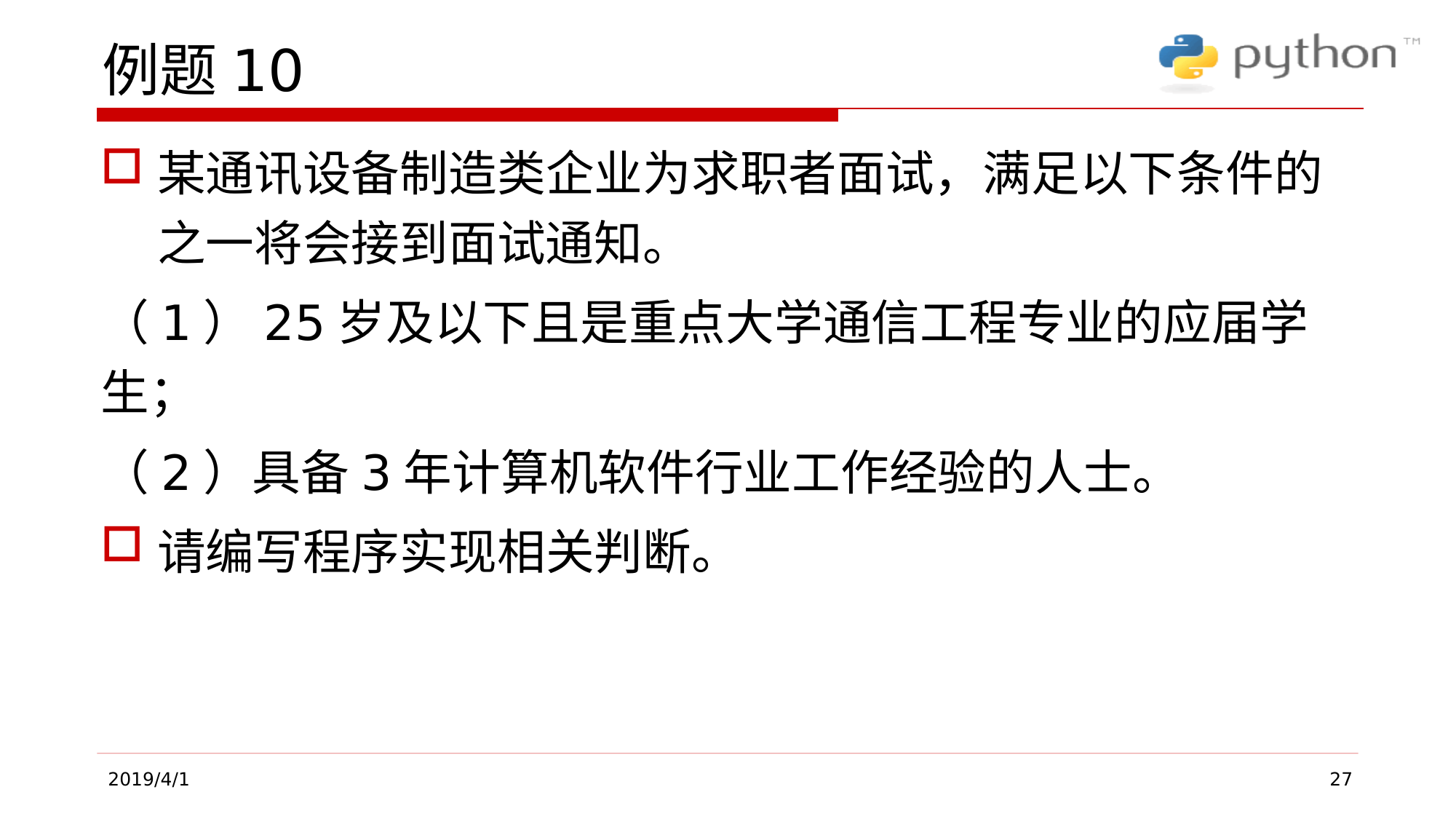

# 例题10
某通讯设备制造类企业为求职者面试，满足以下条件的之一将会接到面试通知。
（1）25岁及以下且是重点大学通信工程专业的应届学生；
（2）具备3年计算机软件行业工作经验的人士。
请编写程序实现相关判断。
27
2019/4/1